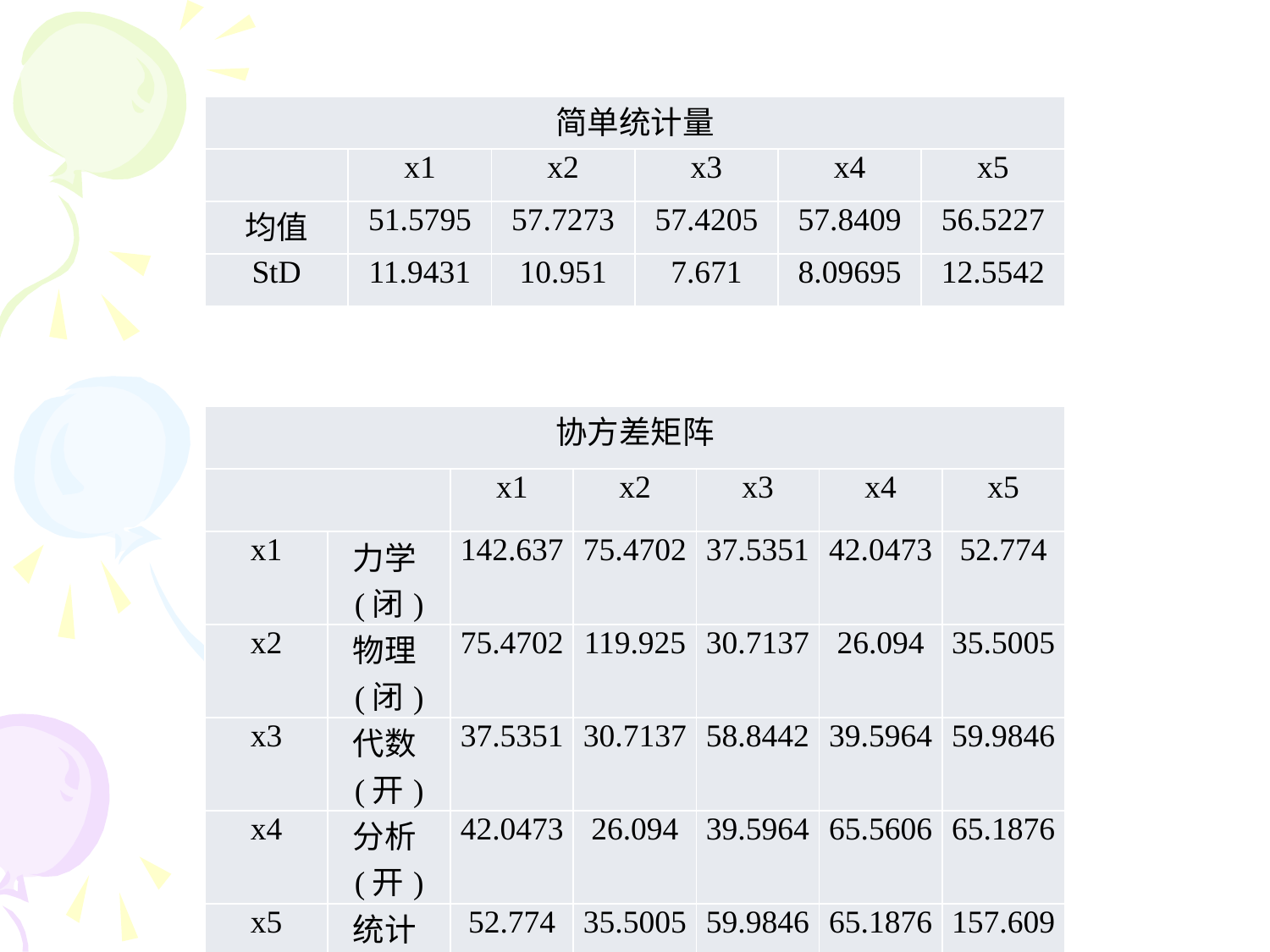

| 简单统计量 |  |  |  |  |  |
| --- | --- | --- | --- | --- | --- |
|  | x1 | x2 | x3 | x4 | x5 |
| 均值 | 51.5795 | 57.7273 | 57.4205 | 57.8409 | 56.5227 |
| StD | 11.9431 | 10.951 | 7.671 | 8.09695 | 12.5542 |
| 协方差矩阵 |  |  |  |  |  |  |
| --- | --- | --- | --- | --- | --- | --- |
|  |  | x1 | x2 | x3 | x4 | x5 |
| x1 | 力学(闭) | 142.637 | 75.4702 | 37.5351 | 42.0473 | 52.774 |
| x2 | 物理(闭) | 75.4702 | 119.925 | 30.7137 | 26.094 | 35.5005 |
| x3 | 代数(开) | 37.5351 | 30.7137 | 58.8442 | 39.5964 | 59.9846 |
| x4 | 分析(开) | 42.0473 | 26.094 | 39.5964 | 65.5606 | 65.1876 |
| x5 | 统计(开) | 52.774 | 35.5005 | 59.9846 | 65.1876 | 157.609 |